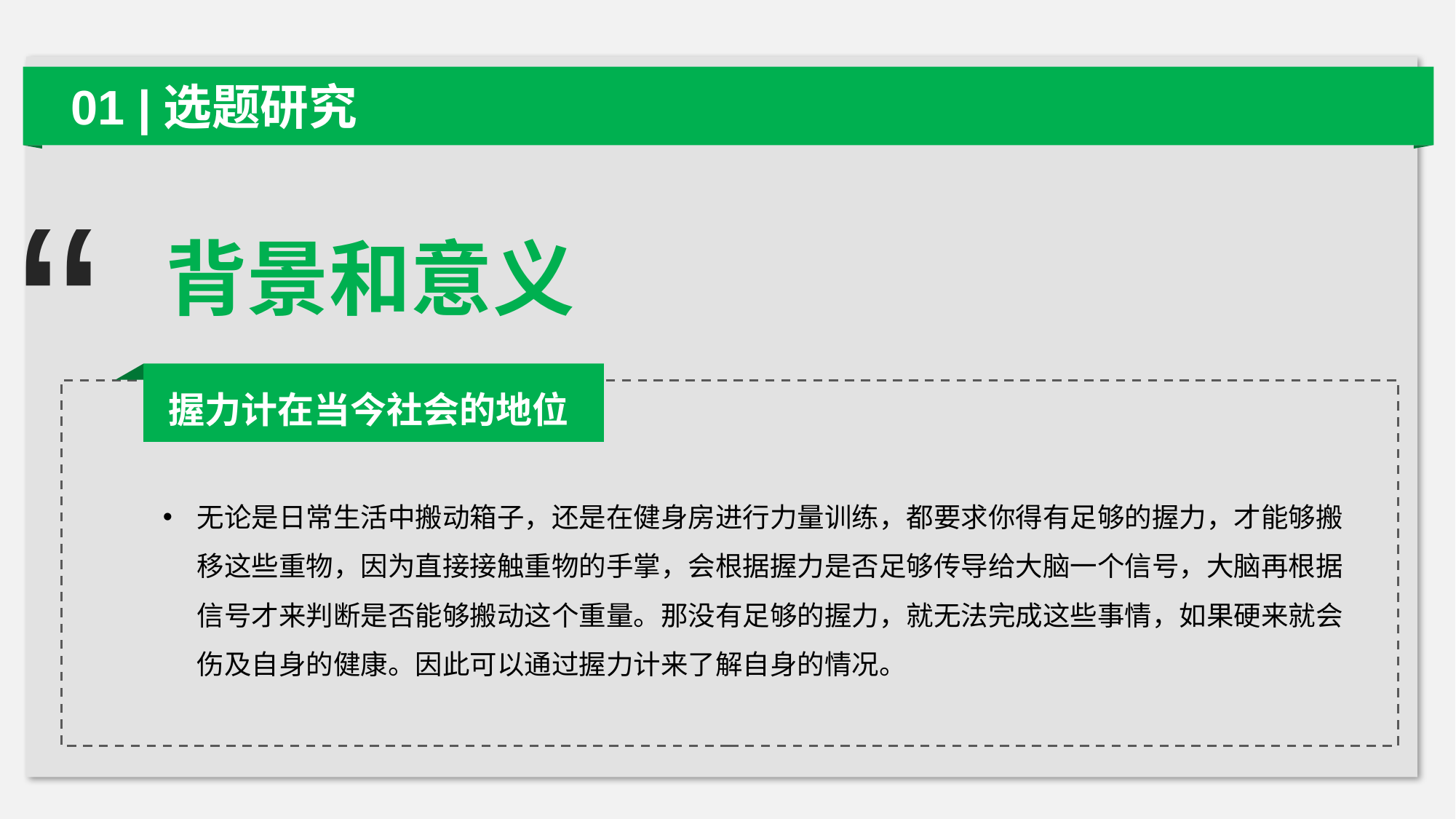

01 |选题研究

“
背景和意义

握力计在当今社会的地位

无论是日常生活中搬动箱子，还是在健身房进行力量训练，都要求你得有足够的握力，才能够搬移这些重物，因为直接接触重物的手掌，会根据握力是否足够传导给大脑一个信号，大脑再根据信号才来判断是否能够搬动这个重量。那没有足够的握力，就无法完成这些事情，如果硬来就会伤及自身的健康。因此可以通过握力计来了解自身的情况。